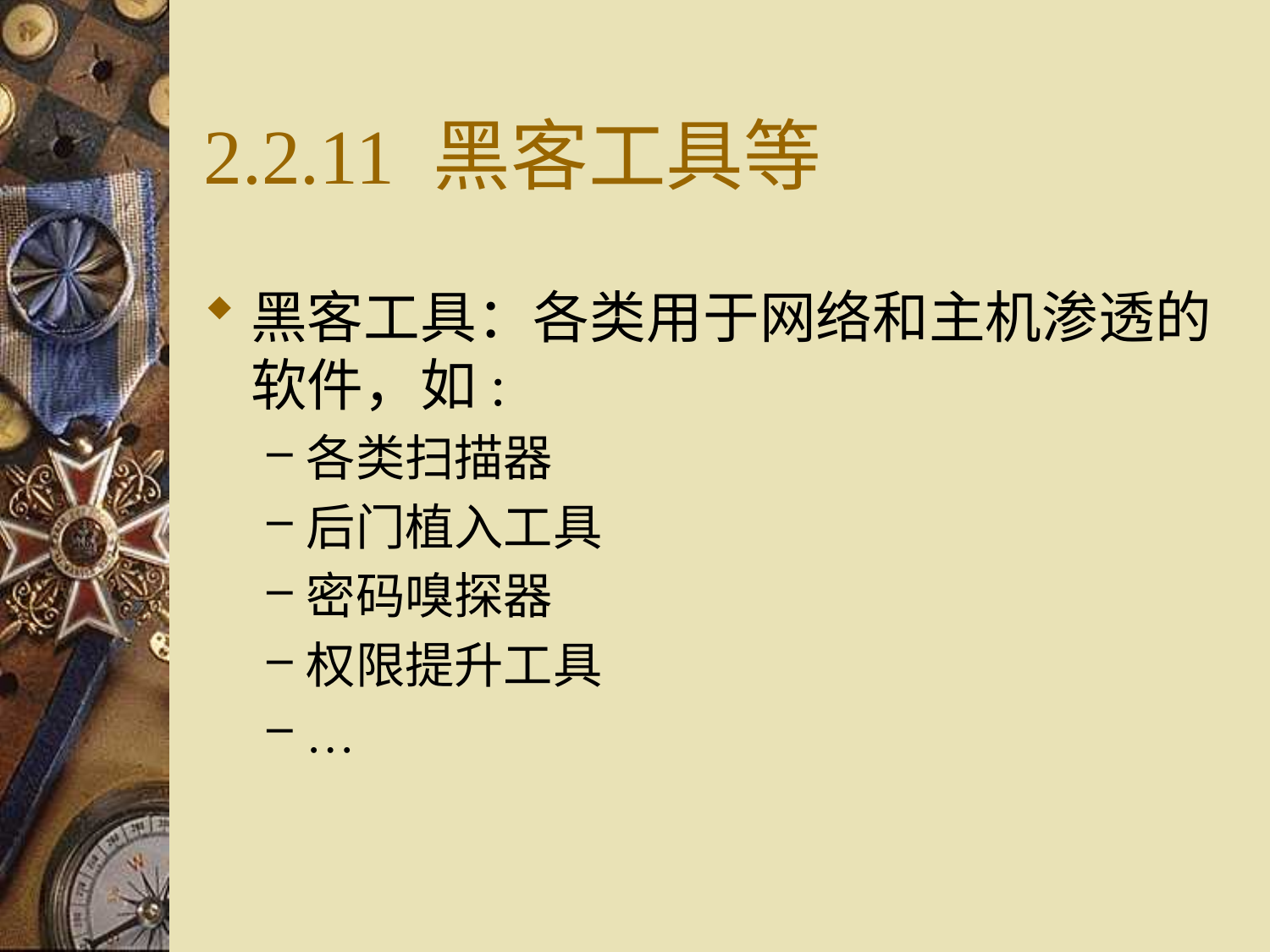

# 2.2.11 黑客工具等
黑客工具：各类用于网络和主机渗透的软件，如:
各类扫描器
后门植入工具
密码嗅探器
权限提升工具
…